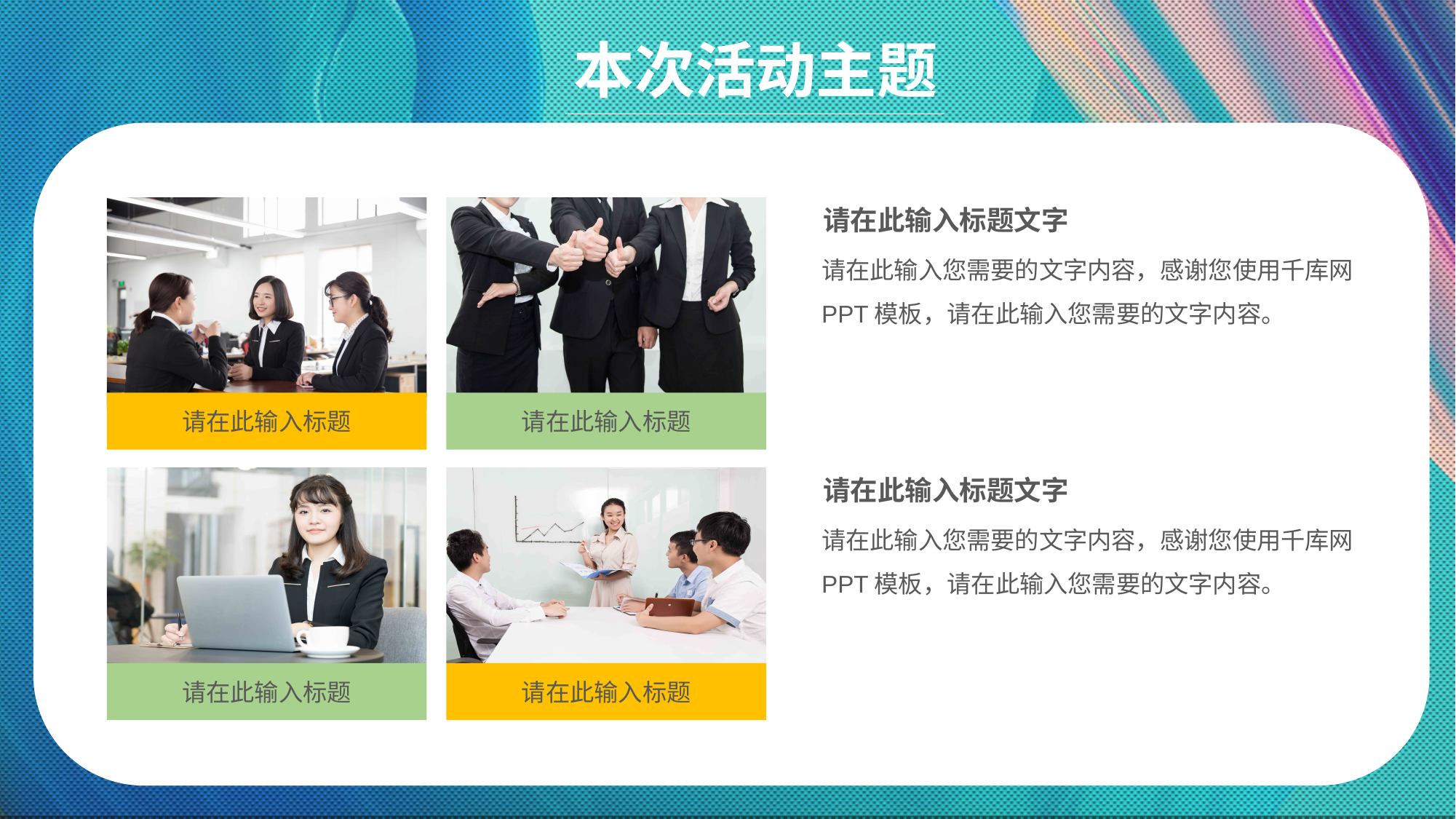

本次活动主题

请在此输入标题文字

请在此输入您需要的文字内容，感谢您使用千库网PPT模板，请在此输入您需要的文字内容。
请在此输入标题
请在此输入标题

请在此输入标题文字
请在此输入您需要的文字内容，感谢您使用千库网PPT模板，请在此输入您需要的文字内容。
请在此输入标题
请在此输入标题